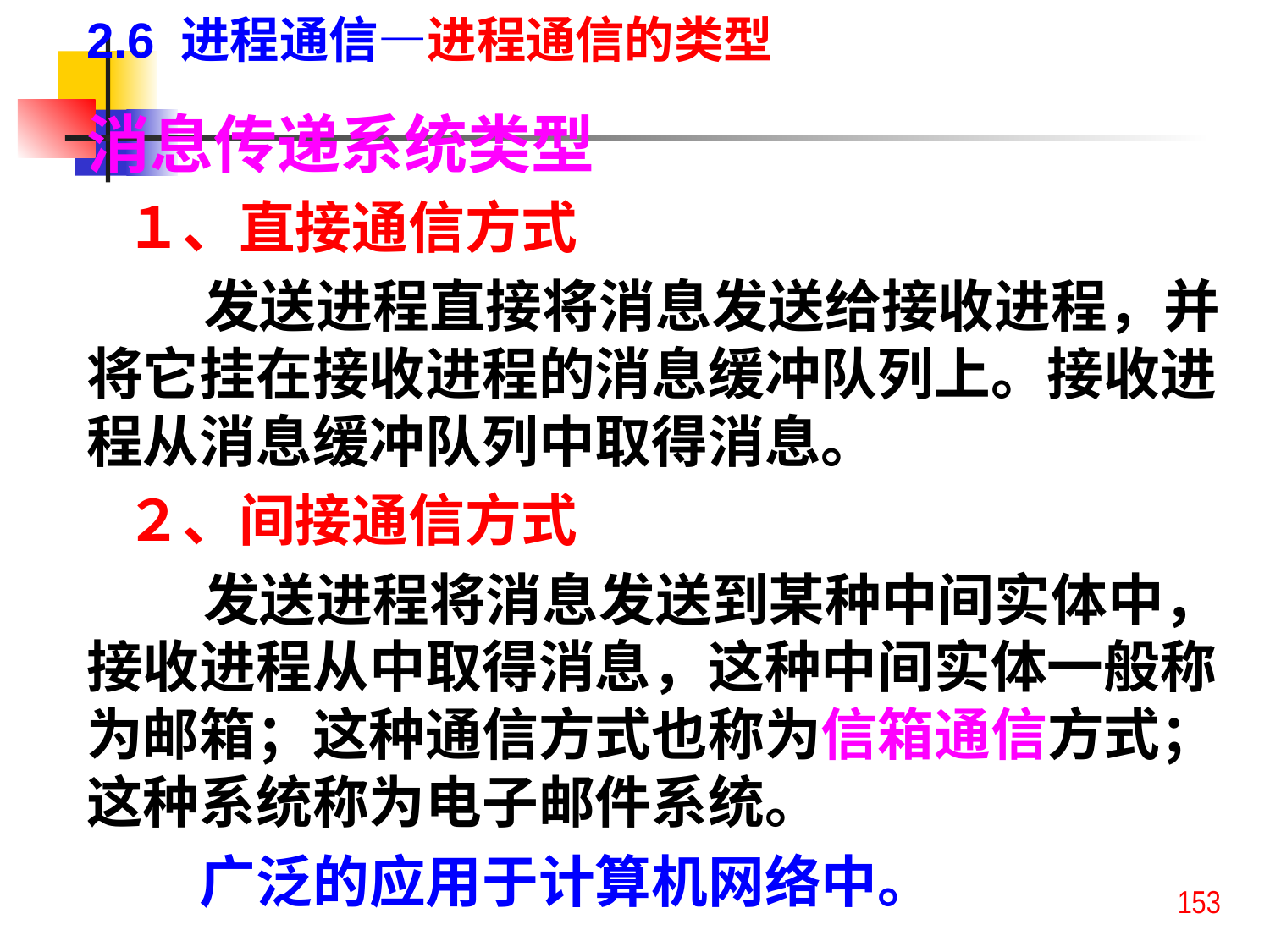

2.6 进程通信—进程通信的类型
消息传递系统类型
  １、直接通信方式
        发送进程直接将消息发送给接收进程，并将它挂在接收进程的消息缓冲队列上。接收进程从消息缓冲队列中取得消息。
  ２、间接通信方式
        发送进程将消息发送到某种中间实体中，接收进程从中取得消息，这种中间实体一般称为邮箱；这种通信方式也称为信箱通信方式；这种系统称为电子邮件系统。
　　广泛的应用于计算机网络中。
153